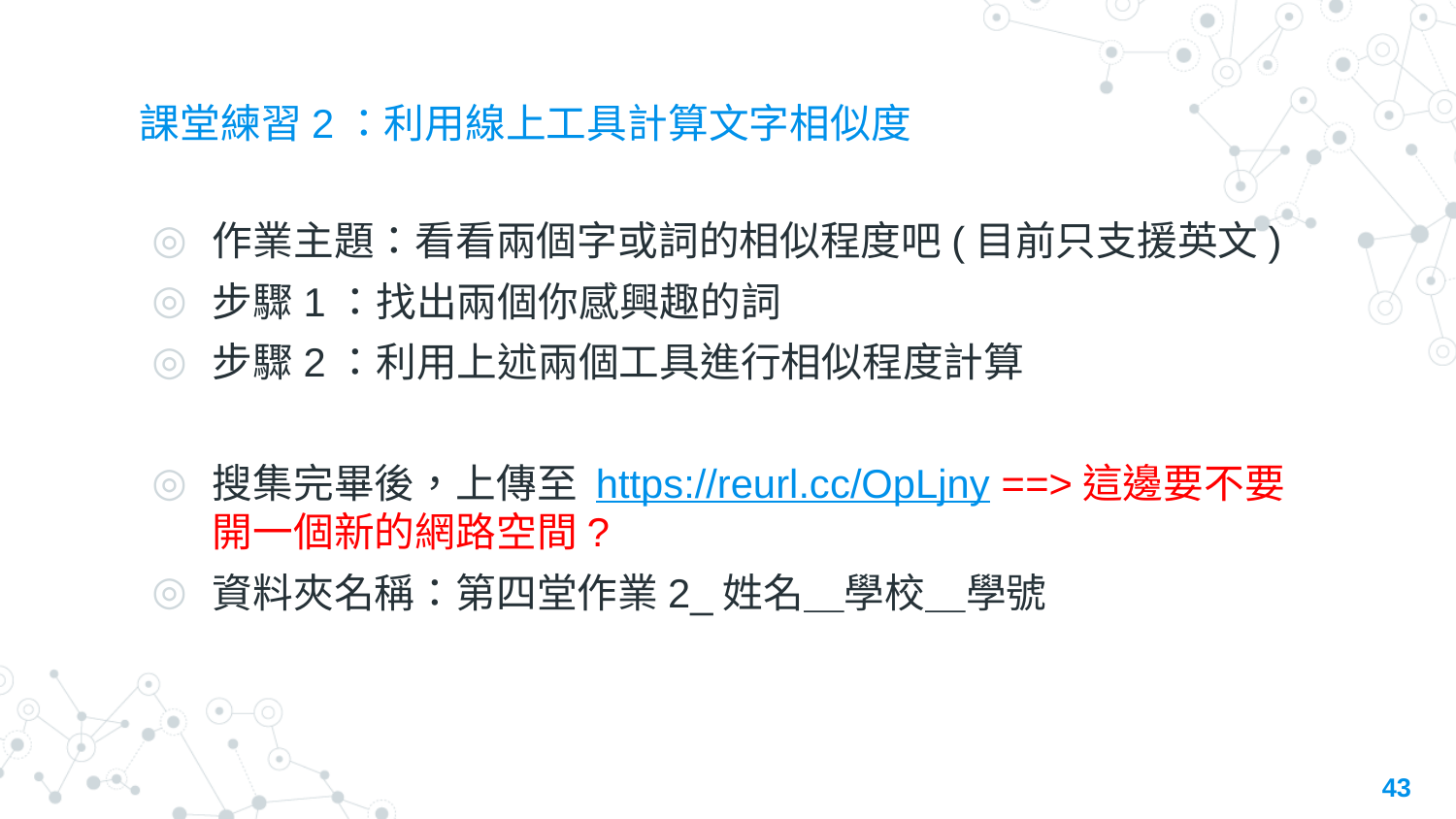

# 課堂練習2：利用線上工具計算文字相似度
作業主題：看看兩個字或詞的相似程度吧(目前只支援英文)
步驟1：找出兩個你感興趣的詞
步驟2：利用上述兩個工具進行相似程度計算

搜集完畢後，上傳至 https://reurl.cc/OpLjny ==>這邊要不要開一個新的網路空間?
資料夾名稱：第四堂作業2_姓名＿學校＿學號

43